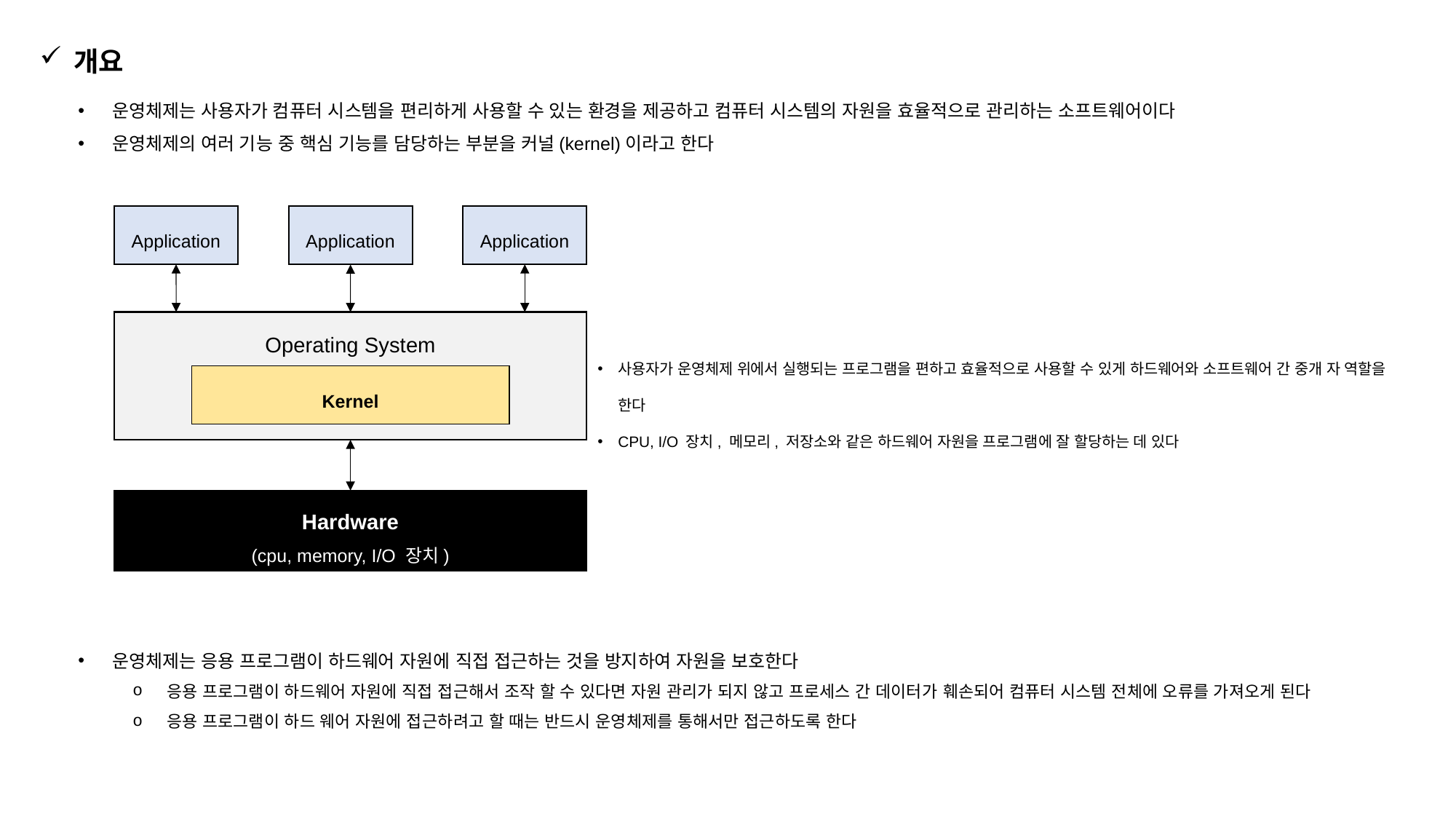

개요
운영체제는 사용자가 컴퓨터 시스템을 편리하게 사용할 수 있는 환경을 제공하고 컴퓨터 시스템의 자원을 효율적으로 관리하는 소프트웨어이다
운영체제의 여러 기능 중 핵심 기능를 담당하는 부분을 커널(kernel)이라고 한다
Application
Application
Application
Operating System

사용자가 운영체제 위에서 실행되는 프로그램을 편하고 효율적으로 사용할 수 있게 하드웨어와 소프트웨어 간 중개 자 역할을 한다
CPU, I/O 장치, 메모리, 저장소와 같은 하드웨어 자원을 프로그램에 잘 할당하는 데 있다
Kernel
Hardware
(cpu, memory, I/O 장치)
운영체제는 응용 프로그램이 하드웨어 자원에 직접 접근하는 것을 방지하여 자원을 보호한다
응용 프로그램이 하드웨어 자원에 직접 접근해서 조작 할 수 있다면 자원 관리가 되지 않고 프로세스 간 데이터가 훼손되어 컴퓨터 시스템 전체에 오류를 가져오게 된다
응용 프로그램이 하드 웨어 자원에 접근하려고 할 때는 반드시 운영체제를 통해서만 접근하도록 한다